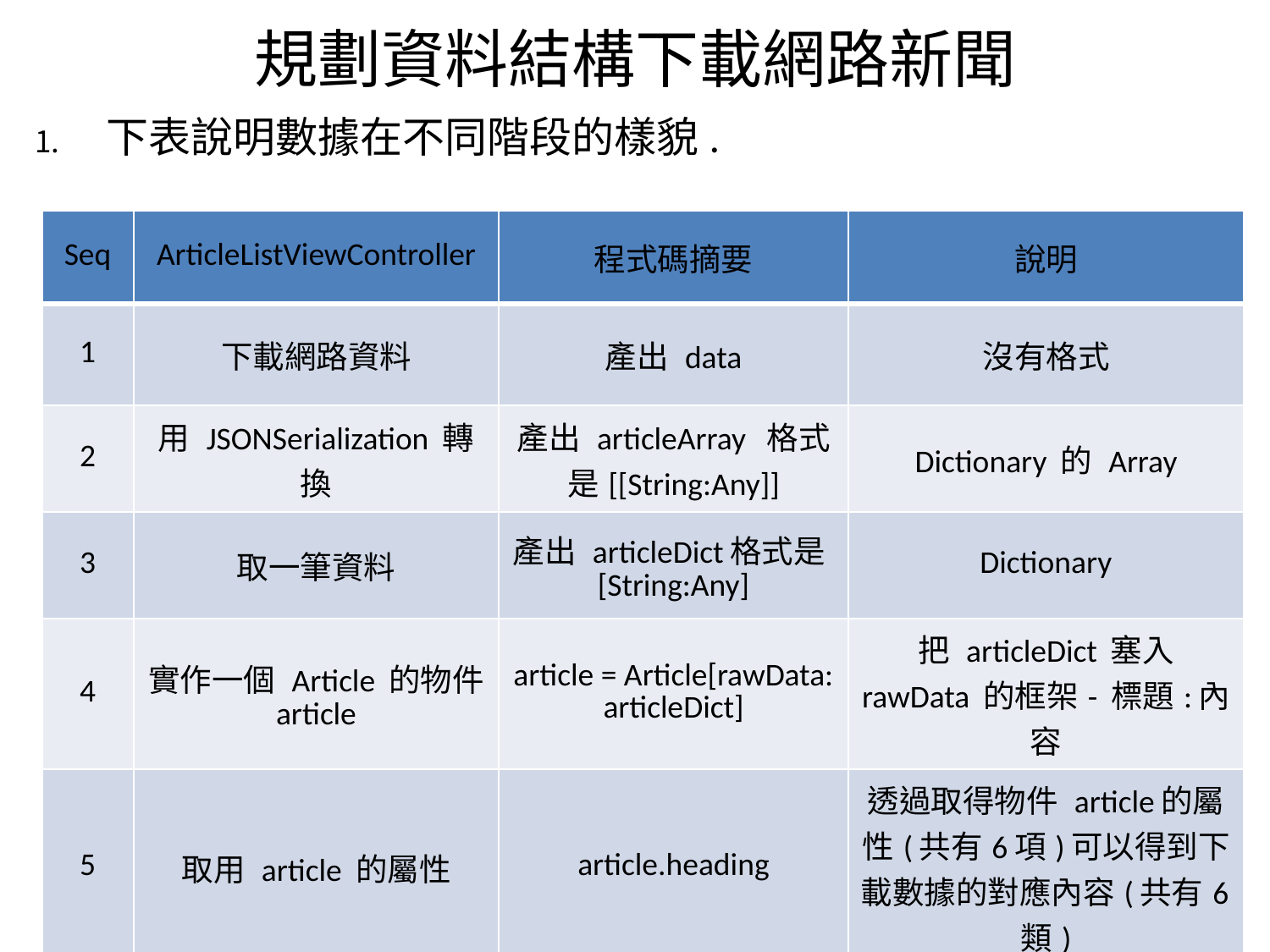

# 規劃資料結構下載網路新聞
下表說明數據在不同階段的樣貌.
| Seq | ArticleListViewController | 程式碼摘要 | 說明 |
| --- | --- | --- | --- |
| 1 | 下載網路資料 | 產出 data | 沒有格式 |
| 2 | 用 JSONSerialization 轉換 | 產出 articleArray 格式是[[String:Any]] | Dictionary 的 Array |
| 3 | 取一筆資料 | 產出 articleDict格式是[String:Any] | Dictionary |
| 4 | 實作一個 Article 的物件 article | article = Article[rawData: articleDict] | 把 articleDict 塞入 rawData 的框架- 標題:內容 |
| 5 | 取用 article 的屬性 | article.heading | 透過取得物件 article的屬性(共有6項)可以得到下載數據的對應內容(共有6類) |